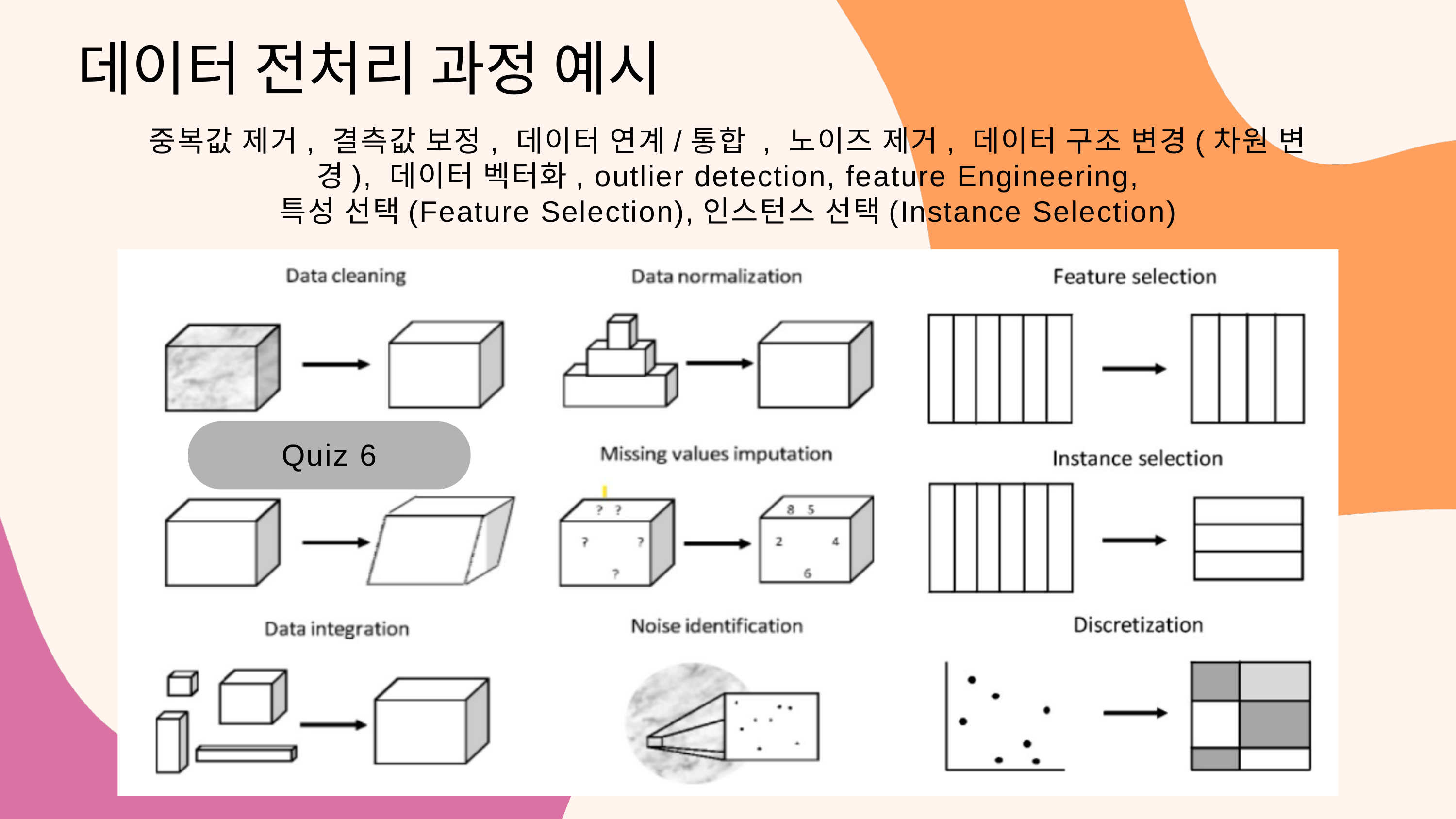

데이터 전처리 과정 예시
중복값 제거, 결측값 보정, 데이터 연계/통합 , 노이즈 제거, 데이터 구조 변경(차원 변경), 데이터 벡터화, outlier detection, feature Engineering,
특성 선택(Feature Selection),인스턴스 선택(Instance Selection)

Quiz 6